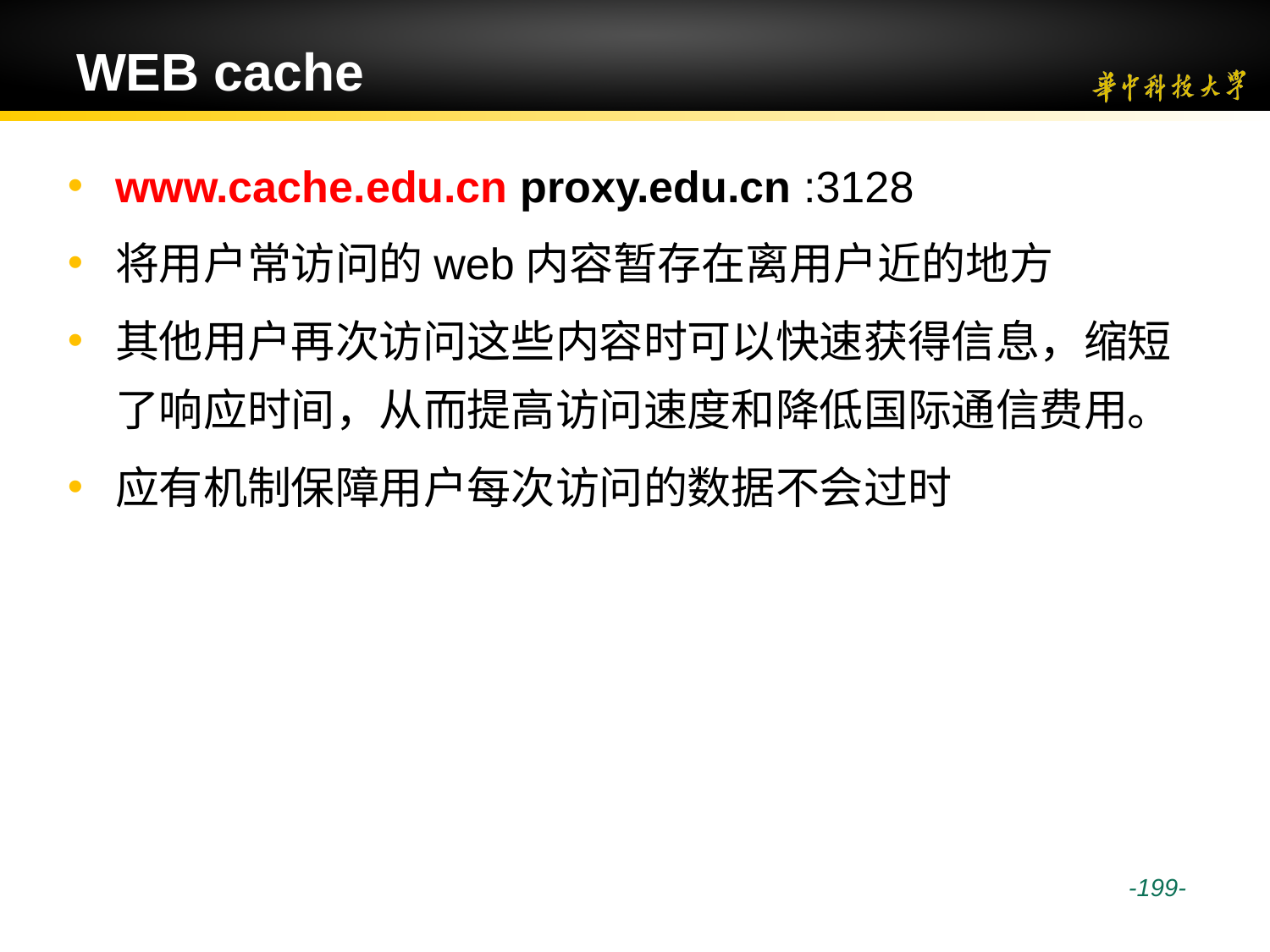

# WEB cache
www.cache.edu.cn proxy.edu.cn :3128
将用户常访问的web内容暂存在离用户近的地方
其他用户再次访问这些内容时可以快速获得信息，缩短了响应时间，从而提高访问速度和降低国际通信费用。
应有机制保障用户每次访问的数据不会过时

 -199-